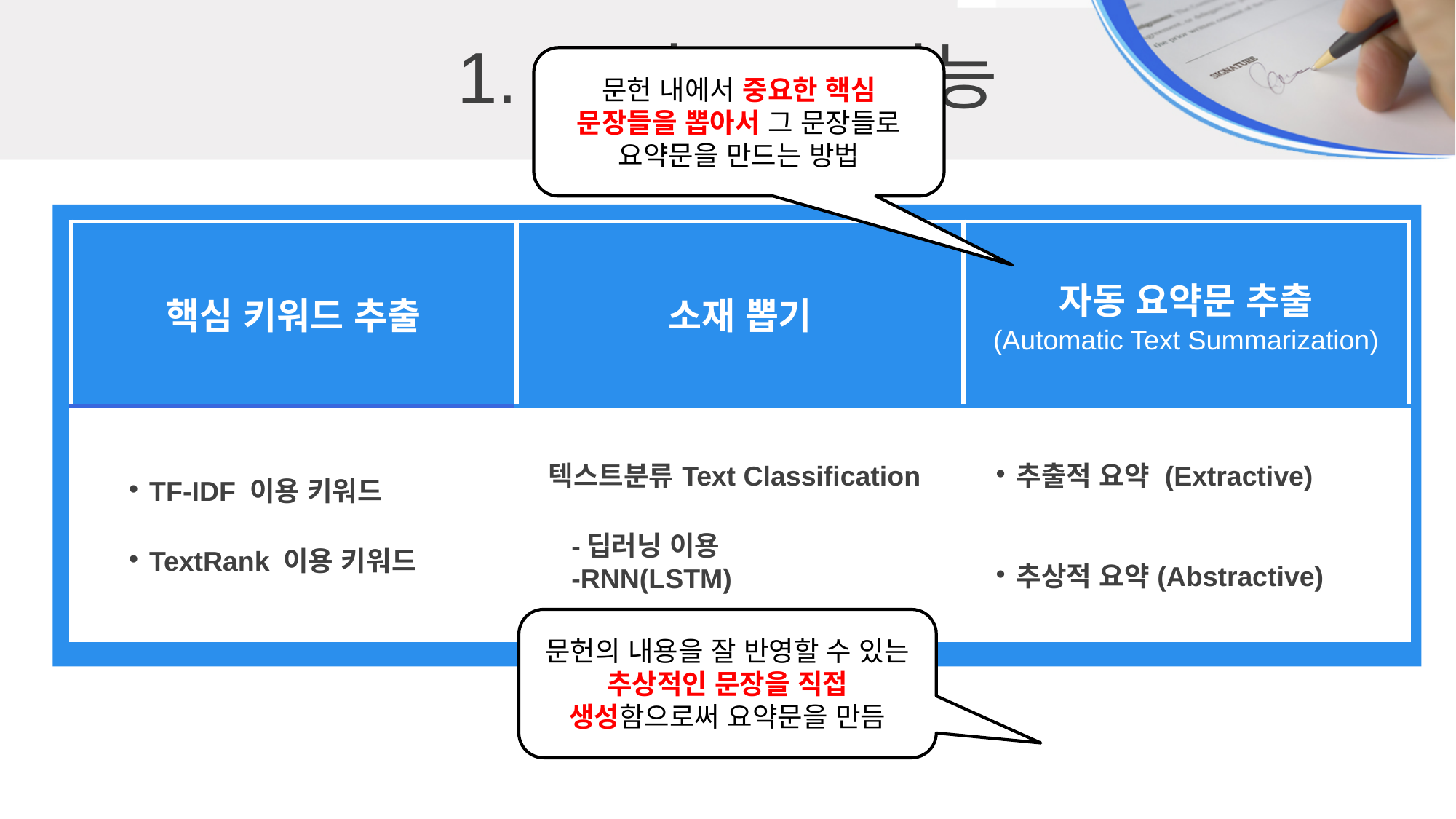

1. 요약 주요 기능
문헌 내에서 중요한 핵심 문장들을 뽑아서 그 문장들로 요약문을 만드는 방법

| 핵심 키워드 추출 |  |  | 소재 뽑기 |  |  | 자동 요약문 추출 (Automatic Text Summarization) |  |  |
| --- | --- | --- | --- | --- | --- | --- | --- | --- |
|  | TF-IDF 이용 키워드 TextRank 이용 키워드 |  |  | 텍스트분류Text Classification -딥러닝 이용 -RNN(LSTM) |  |  | 추출적 요약 (Extractive) 추상적 요약(Abstractive) |  |
문헌의 내용을 잘 반영할 수 있는 추상적인 문장을 직접 생성함으로써 요약문을 만듬